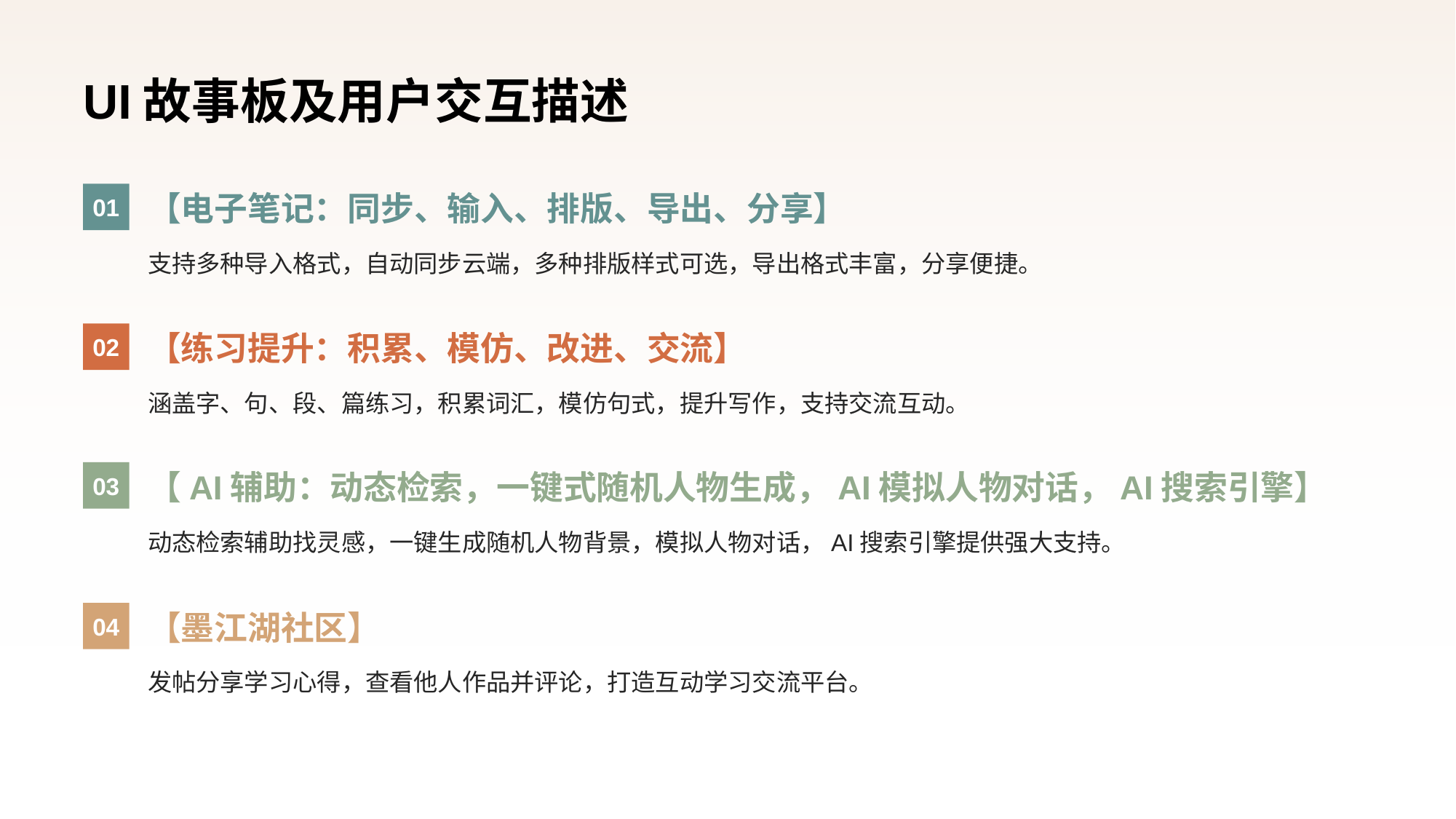

# UI故事板及用户交互描述
01
【电子笔记：同步、输入、排版、导出、分享】
支持多种导入格式，自动同步云端，多种排版样式可选，导出格式丰富，分享便捷。
02
【练习提升：积累、模仿、改进、交流】
涵盖字、句、段、篇练习，积累词汇，模仿句式，提升写作，支持交流互动。
03
【AI辅助：动态检索，一键式随机人物生成，AI模拟人物对话，AI搜索引擎】
动态检索辅助找灵感，一键生成随机人物背景，模拟人物对话，AI搜索引擎提供强大支持。
04
【墨江湖社区】
发帖分享学习心得，查看他人作品并评论，打造互动学习交流平台。